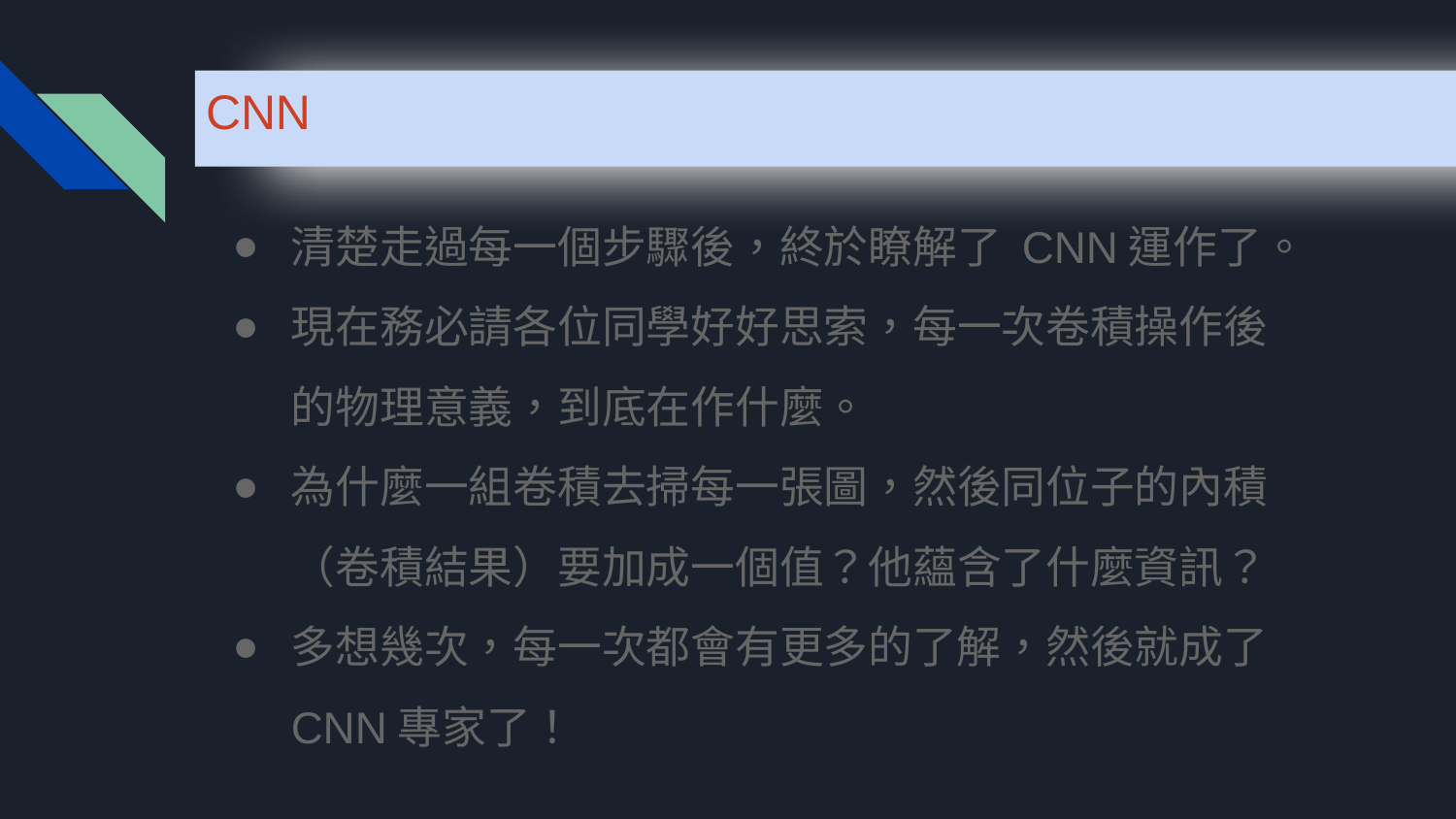

CNN
清楚走過每一個步驟後，終於瞭解了 CNN運作了。
現在務必請各位同學好好思索，每一次卷積操作後的物理意義，到底在作什麼。
為什麼一組卷積去掃每一張圖，然後同位子的內積（卷積結果）要加成一個值？他蘊含了什麼資訊？
多想幾次，每一次都會有更多的了解，然後就成了 CNN專家了！